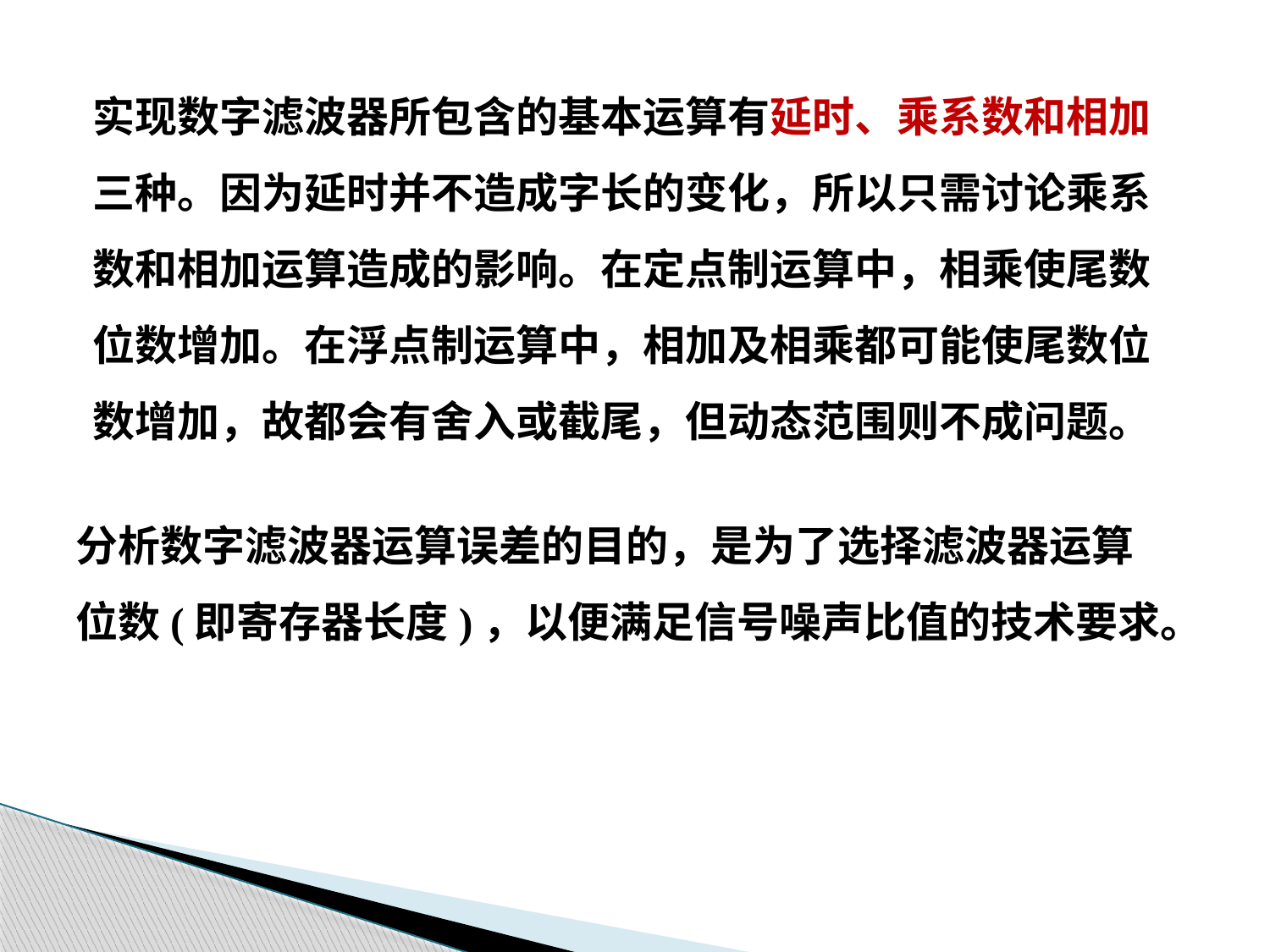

实现数字滤波器所包含的基本运算有延时、乘系数和相加
三种。因为延时并不造成字长的变化，所以只需讨论乘系
数和相加运算造成的影响。在定点制运算中，相乘使尾数
位数增加。在浮点制运算中，相加及相乘都可能使尾数位
数增加，故都会有舍入或截尾，但动态范围则不成问题。
分析数字滤波器运算误差的目的，是为了选择滤波器运算
位数(即寄存器长度)，以便满足信号噪声比值的技术要求。